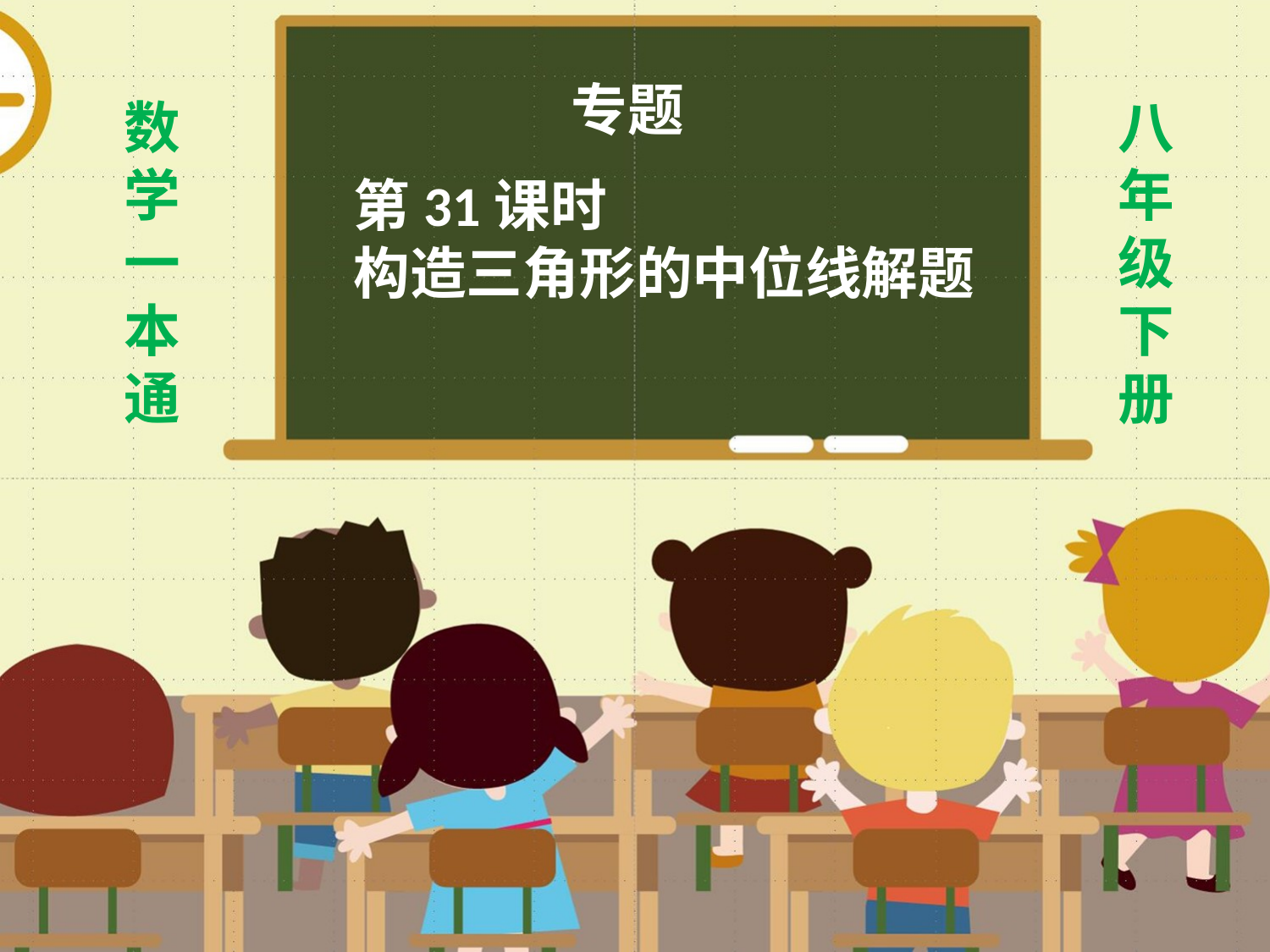

专题
数
学
一
本
通
八年级下册
第31课时
构造三角形的中位线解题